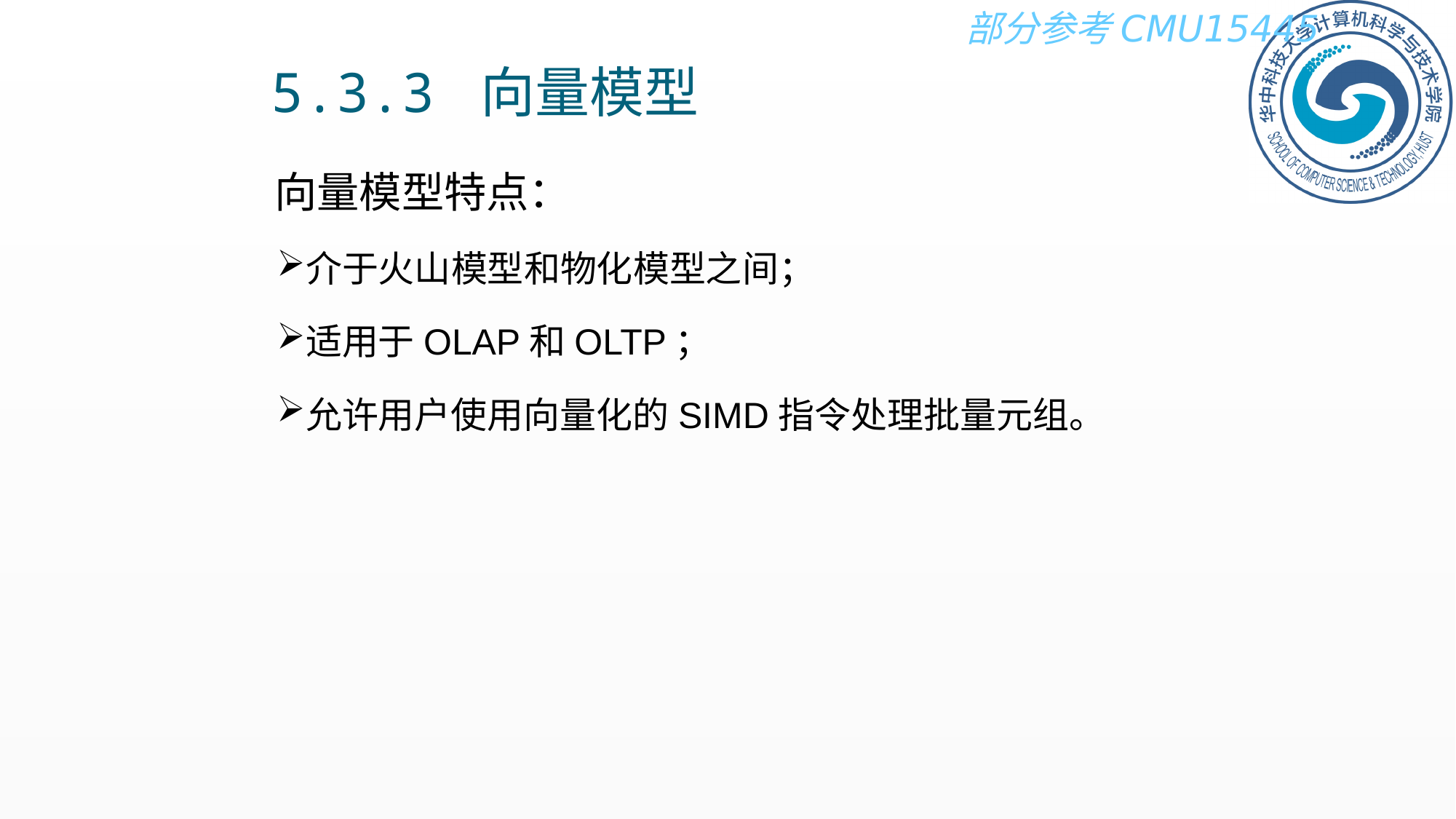

5.3.3 向量模型
向量模型特点：
介于火山模型和物化模型之间；
适用于OLAP和OLTP；
允许用户使用向量化的SIMD指令处理批量元组。

153